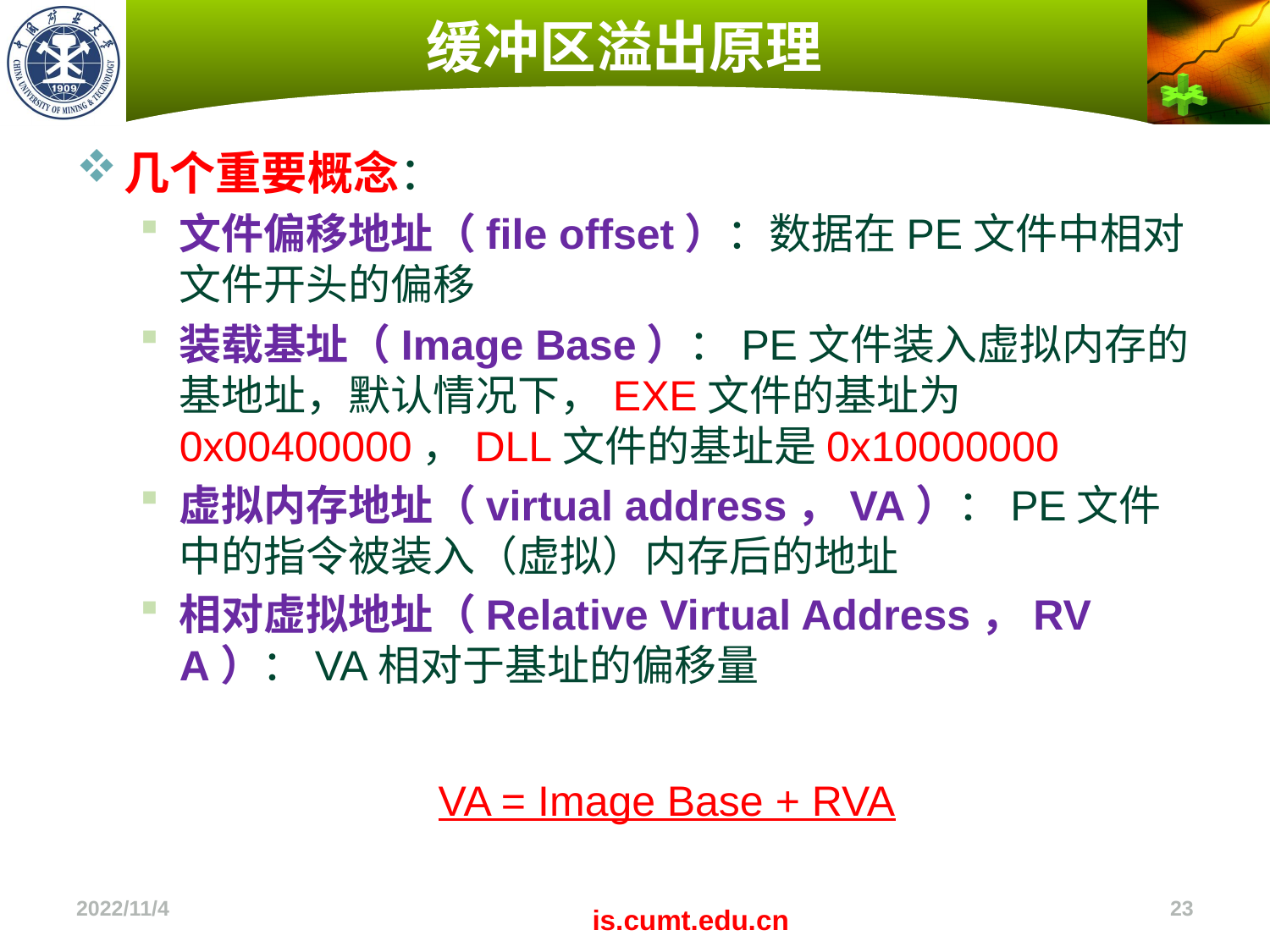

# 缓冲区溢出原理
几个重要概念：
文件偏移地址（file offset）：数据在PE文件中相对文件开头的偏移
装载基址（Image Base）：PE文件装入虚拟内存的基地址，默认情况下，EXE文件的基址为0x00400000，DLL文件的基址是0x10000000
虚拟内存地址（virtual address，VA）：PE文件中的指令被装入（虚拟）内存后的地址
相对虚拟地址（Relative Virtual Address，RVA）：VA相对于基址的偏移量

VA = Image Base + RVA

2022/11/4
23
is.cumt.edu.cn